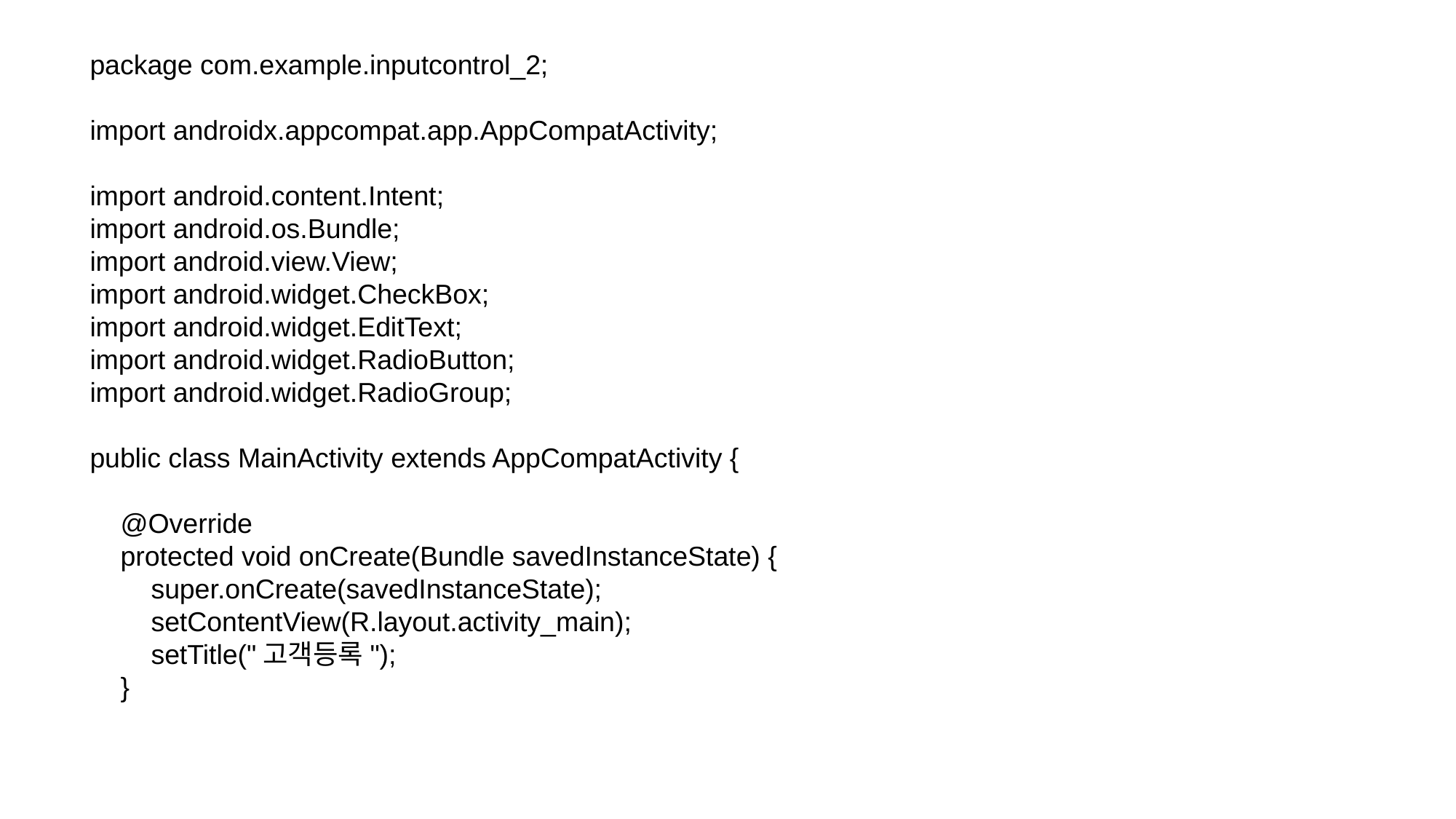

package com.example.inputcontrol_2;

import androidx.appcompat.app.AppCompatActivity;

import android.content.Intent;
import android.os.Bundle;
import android.view.View;
import android.widget.CheckBox;
import android.widget.EditText;
import android.widget.RadioButton;
import android.widget.RadioGroup;

public class MainActivity extends AppCompatActivity {

    @Override
    protected void onCreate(Bundle savedInstanceState) {
        super.onCreate(savedInstanceState);
        setContentView(R.layout.activity_main);
        setTitle("고객등록");
    }